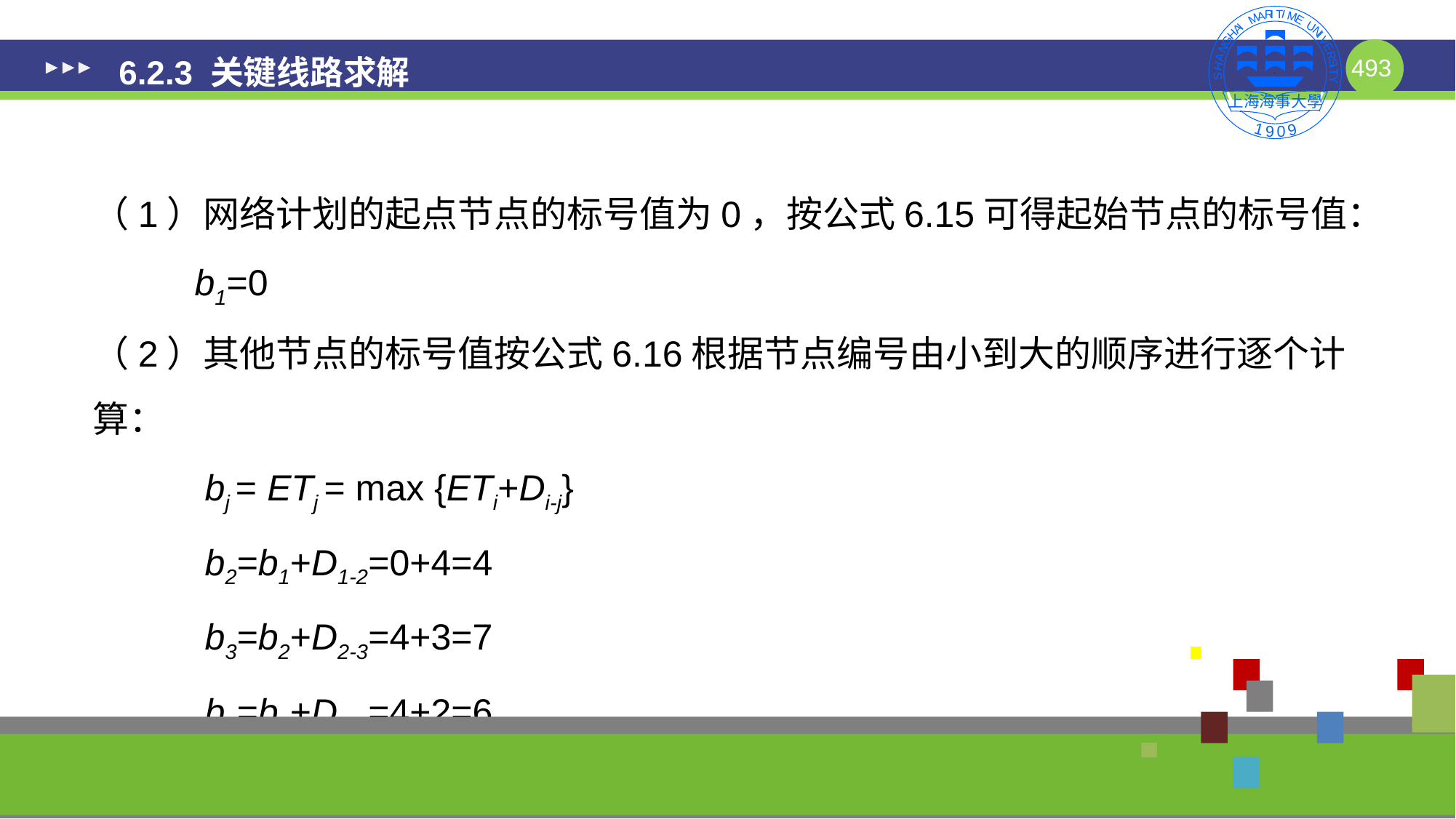

# 6.2.3 关键线路求解
（1）网络计划的起点节点的标号值为0，按公式6.15可得起始节点的标号值：
          b1=0
（2）其他节点的标号值按公式6.16根据节点编号由小到大的顺序进行逐个计算：
           bj = ETj = max {ETi+Di-j}
           b2=b1+D1-2=0+4=4
           b3=b2+D2-3=4+3=7
           b4=b2+D2-4=4+2=6
           b5=max{b3+D3-5，b4+D4-5}=max{7+0，6+0}=7

493